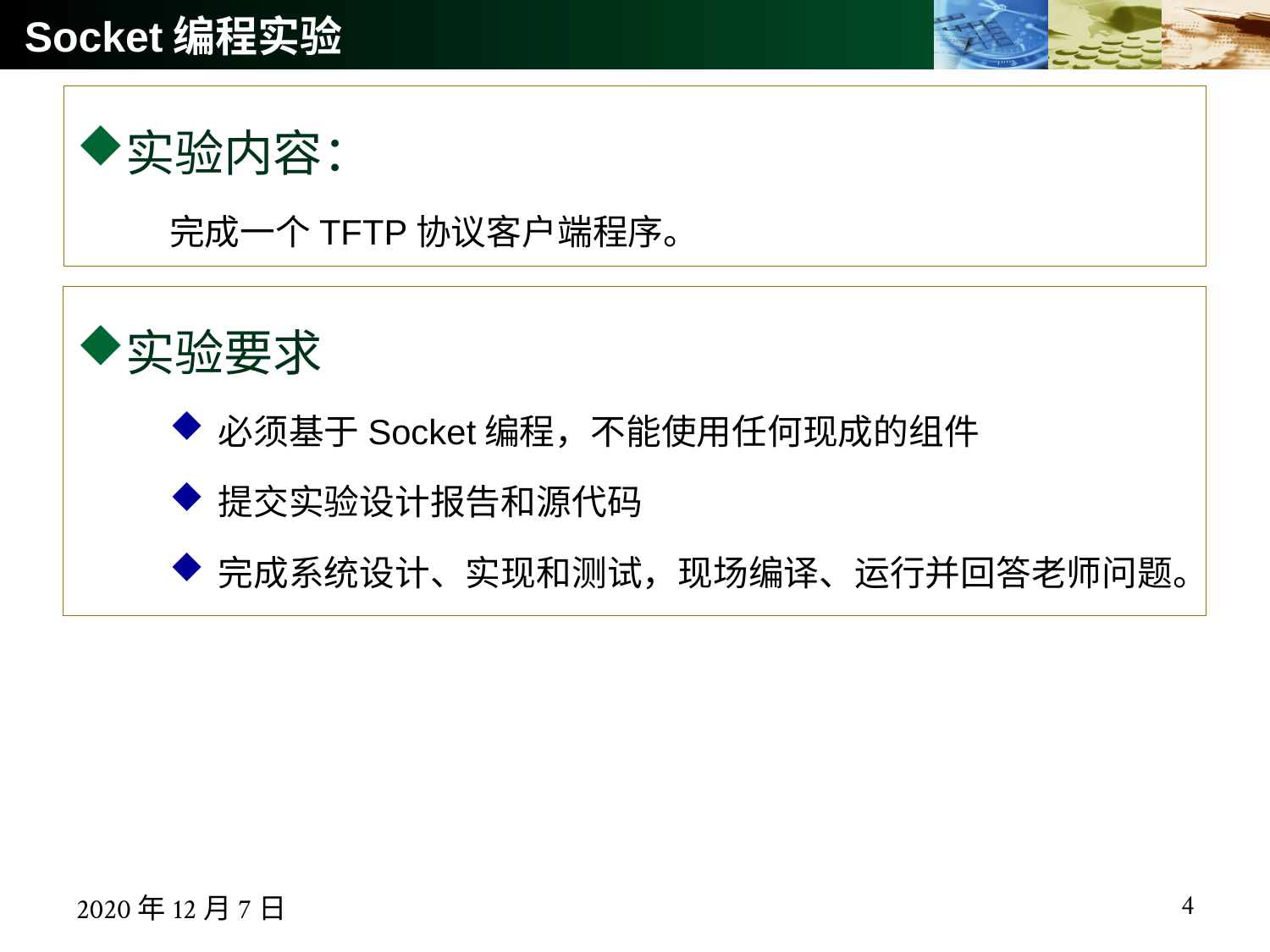

# Socket编程实验
实验内容：
完成一个TFTP协议客户端程序。
实验要求
必须基于Socket编程，不能使用任何现成的组件
提交实验设计报告和源代码
完成系统设计、实现和测试，现场编译、运行并回答老师问题。
4
2020年12月7日